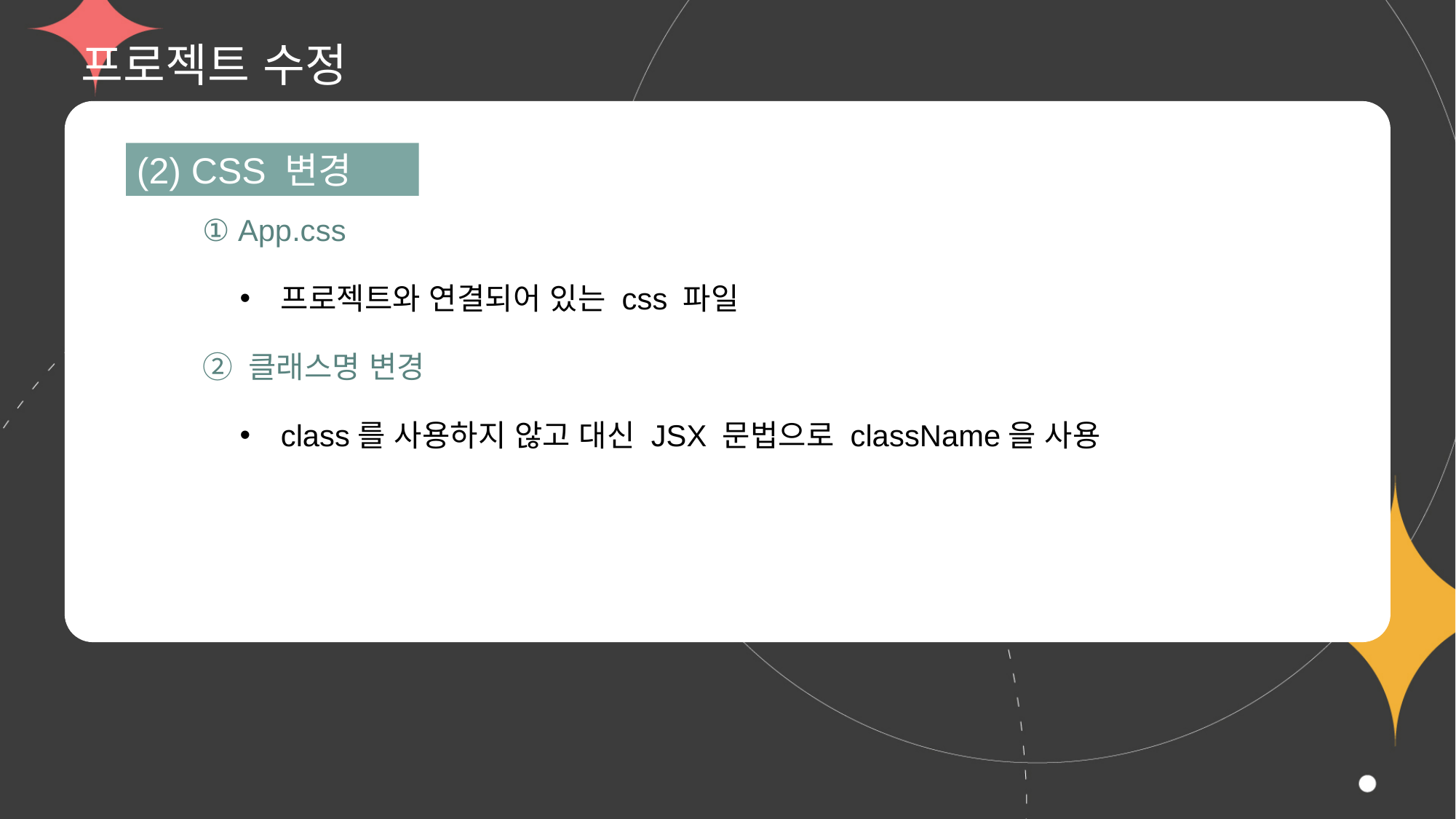

# 프로젝트 수정
(2) CSS 변경
① App.css
프로젝트와 연결되어 있는 css 파일
② 클래스명 변경
class를 사용하지 않고 대신 JSX 문법으로 className을 사용